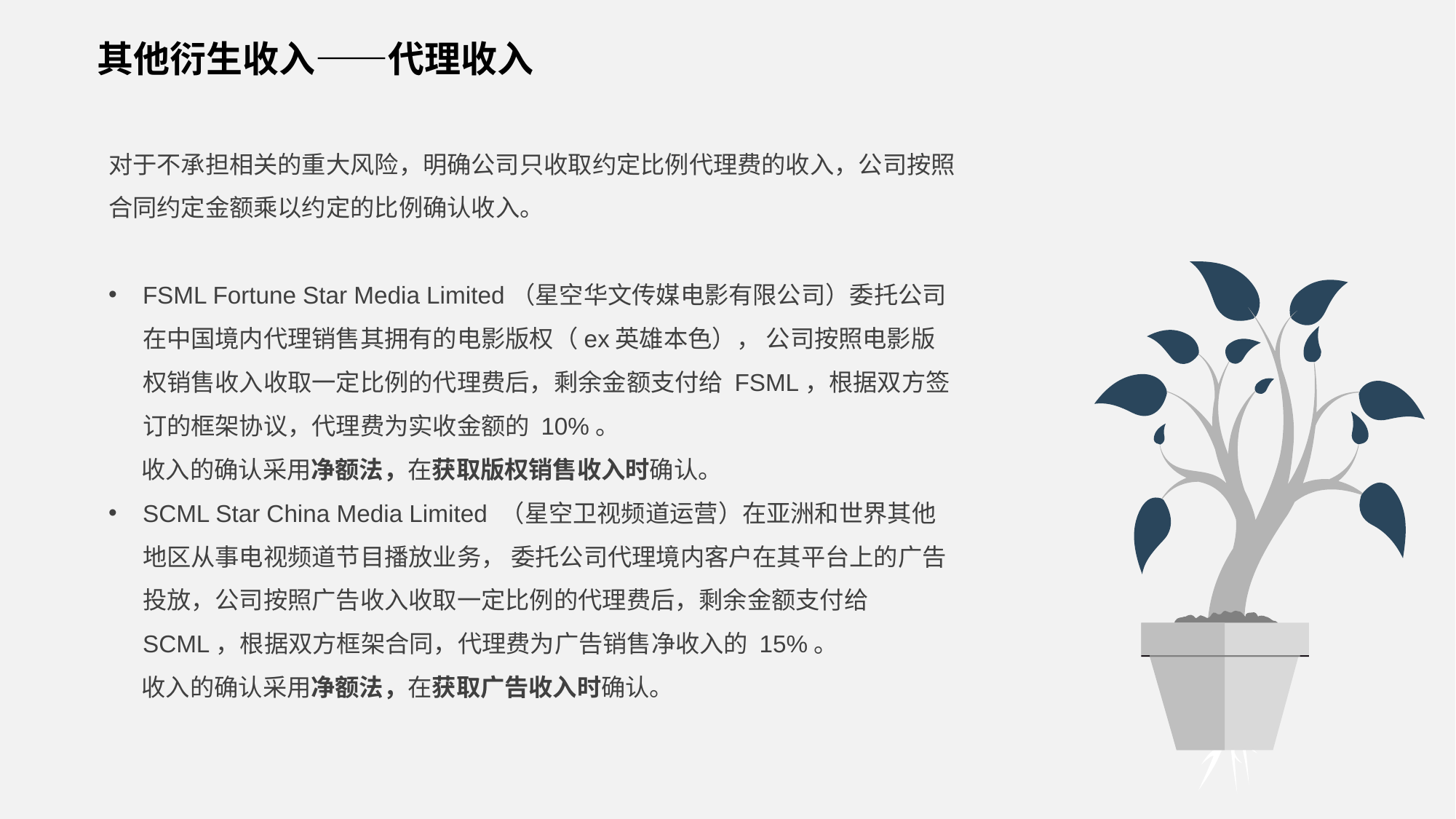

其他衍生收入——代理收入
对于不承担相关的重大风险，明确公司只收取约定比例代理费的收入，公司按照合同约定金额乘以约定的比例确认收入。

FSML Fortune Star Media Limited（星空华文传媒电影有限公司）委托公司在中国境内代理销售其拥有的电影版权（ex英雄本色）， 公司按照电影版权销售收入收取一定比例的代理费后，剩余金额支付给 FSML，根据双方签订的框架协议，代理费为实收金额的 10%。
     收入的确认采用净额法，在获取版权销售收入时确认。
SCML Star China Media Limited （星空卫视频道运营）在亚洲和世界其他地区从事电视频道节目播放业务， 委托公司代理境内客户在其平台上的广告投放，公司按照广告收入收取一定比例的代理费后，剩余金额支付给 SCML，根据双方框架合同，代理费为广告销售净收入的 15%。
     收入的确认采用净额法，在获取广告收入时确认。